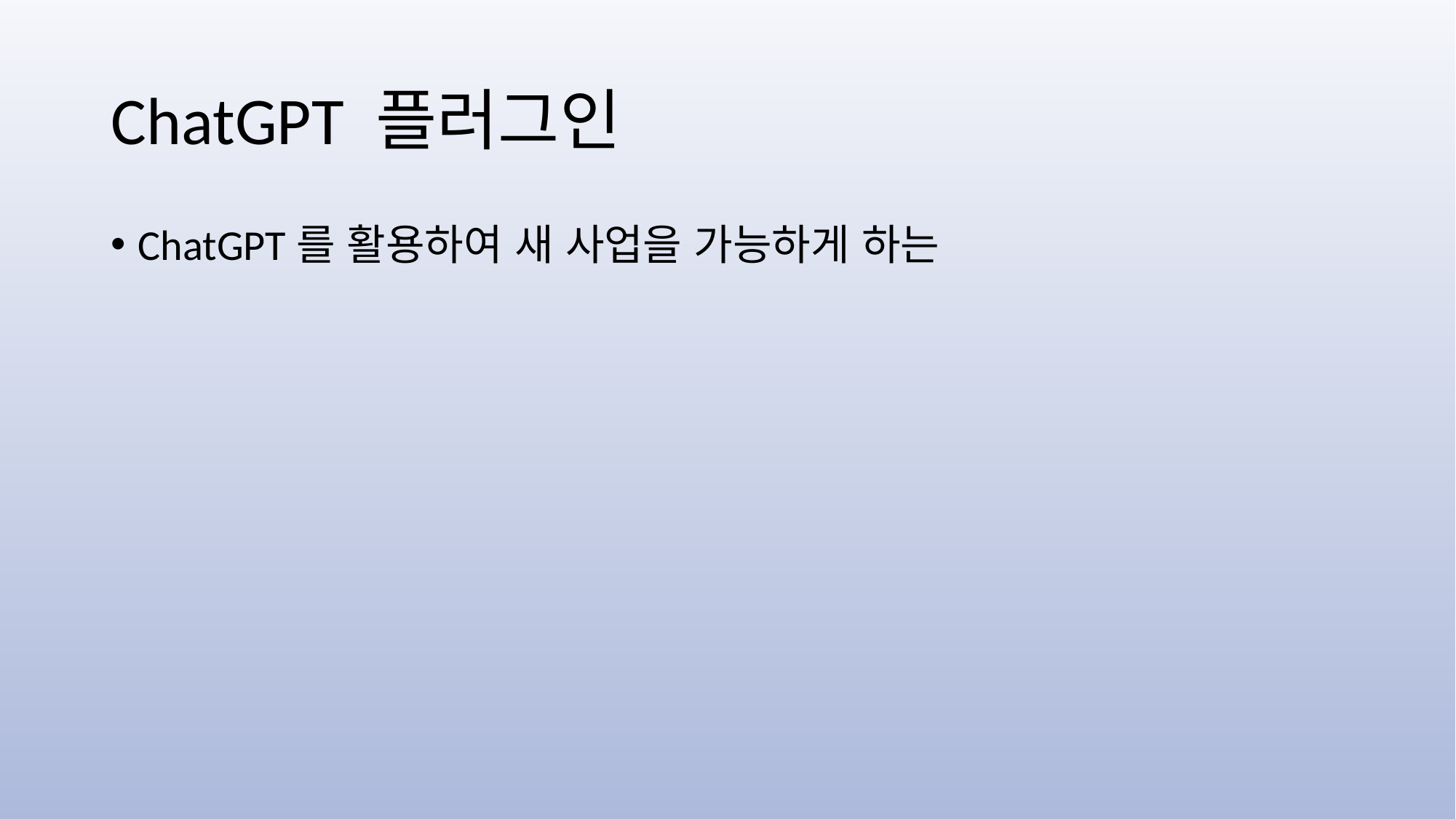

# ChatGPT 플러그인
ChatGPT를 활용하여 새 사업을 가능하게 하는